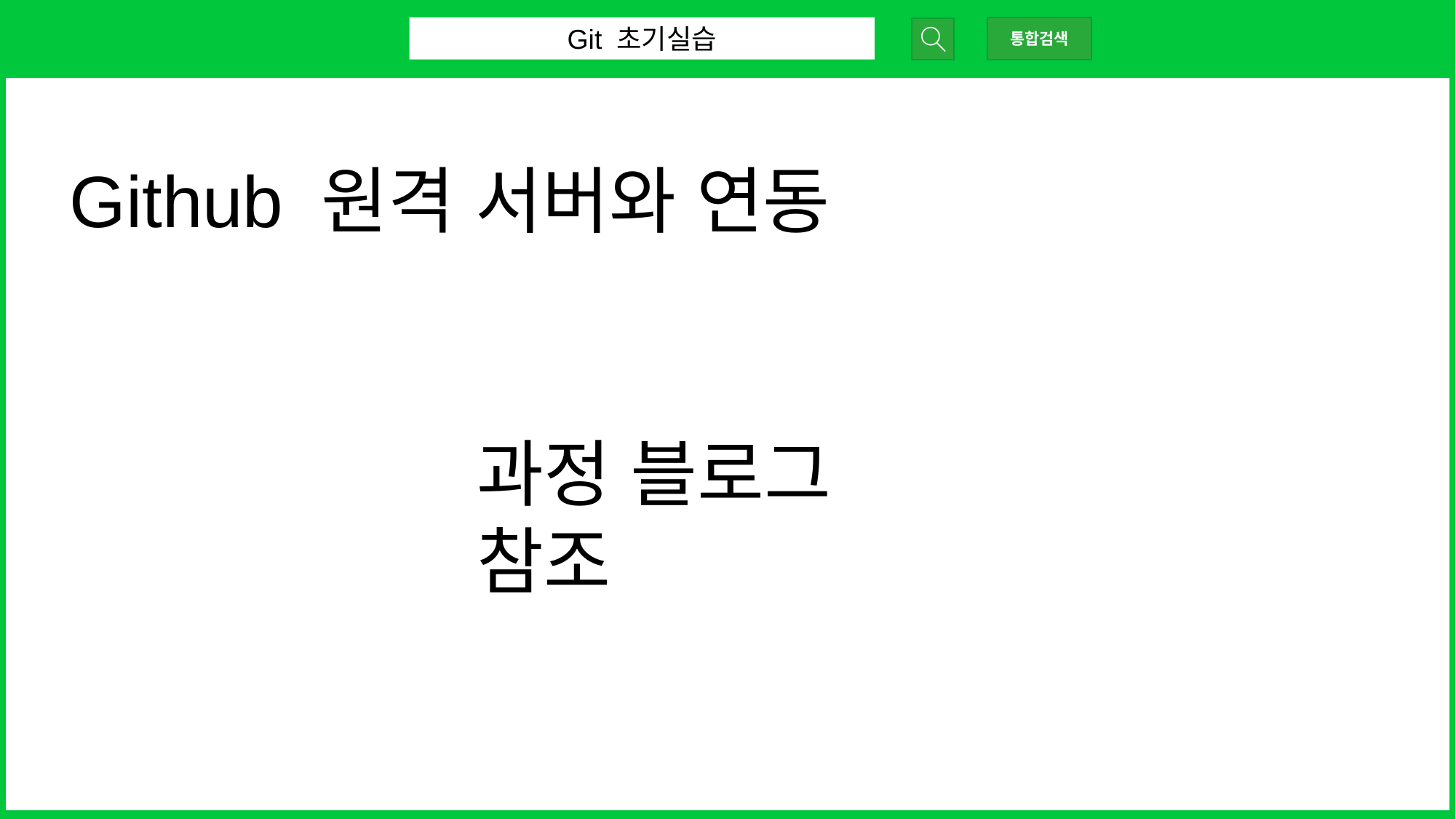

Git 초기실습
통합검색

Github 원격 서버와 연동
과정 블로그 참조